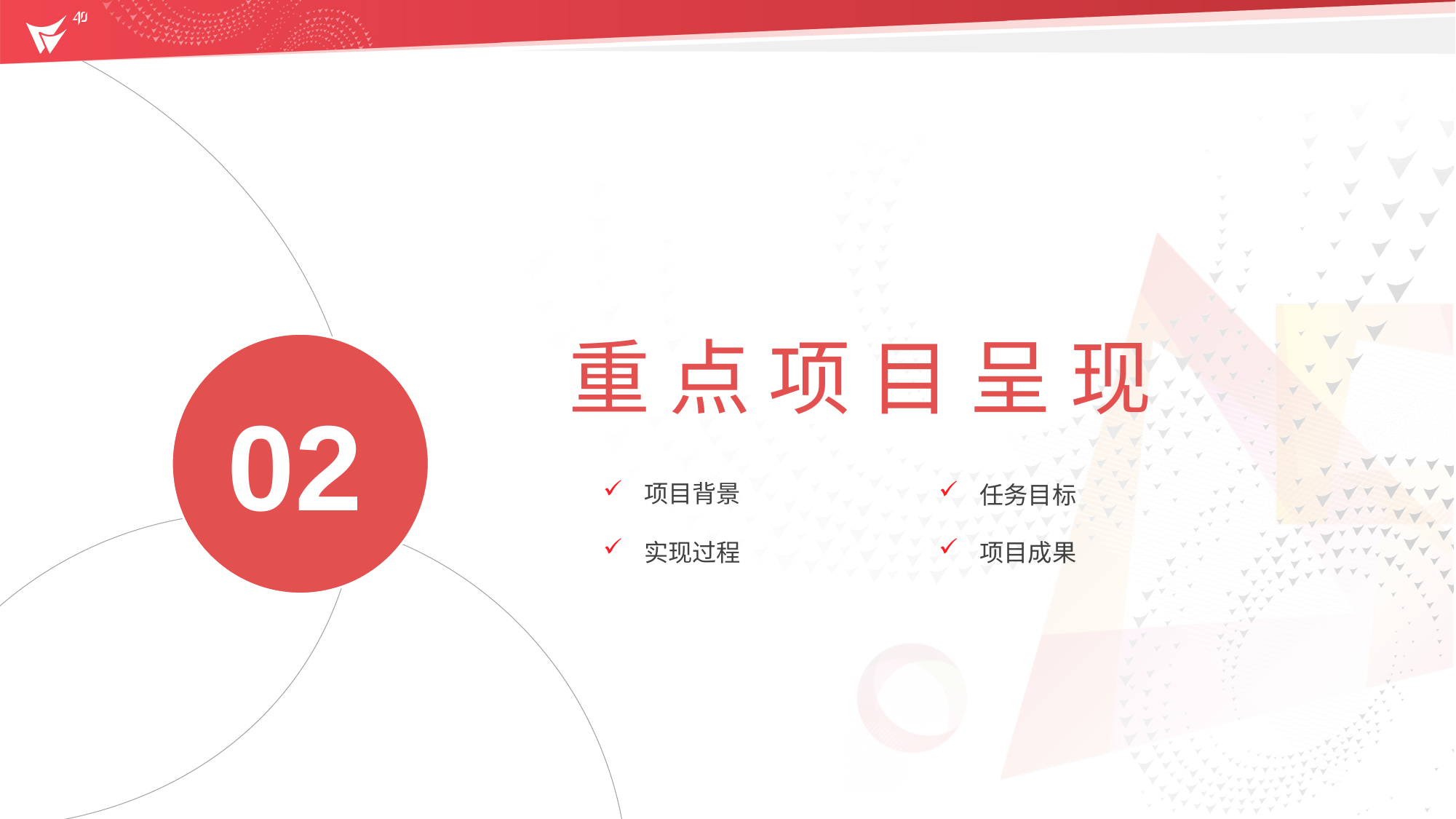

重 点 项 目 呈 现

02
项目背景
任务目标

实现过程
项目成果